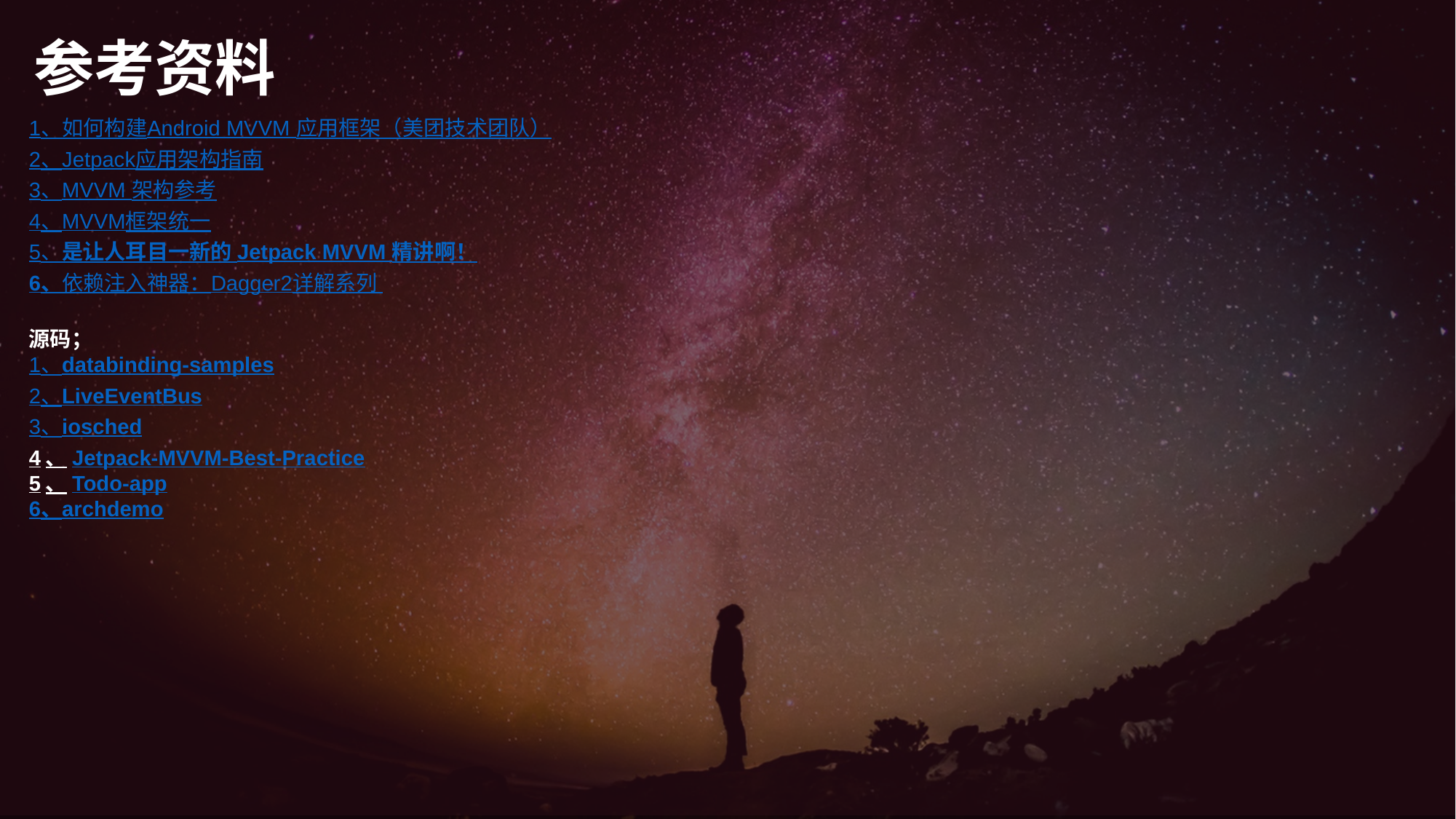

参考资料
1、如何构建Android MVVM 应用框架（美团技术团队）
2、Jetpack应用架构指南
3、MVVM 架构参考
4、MVVM框架统一
5、是让人耳目一新的 Jetpack MVVM 精讲啊！
6、依赖注入神器：Dagger2详解系列

源码；
1、databinding-samples
2、LiveEventBus
3、iosched
4、Jetpack-MVVM-Best-Practice
5、Todo-app
6、archdemo